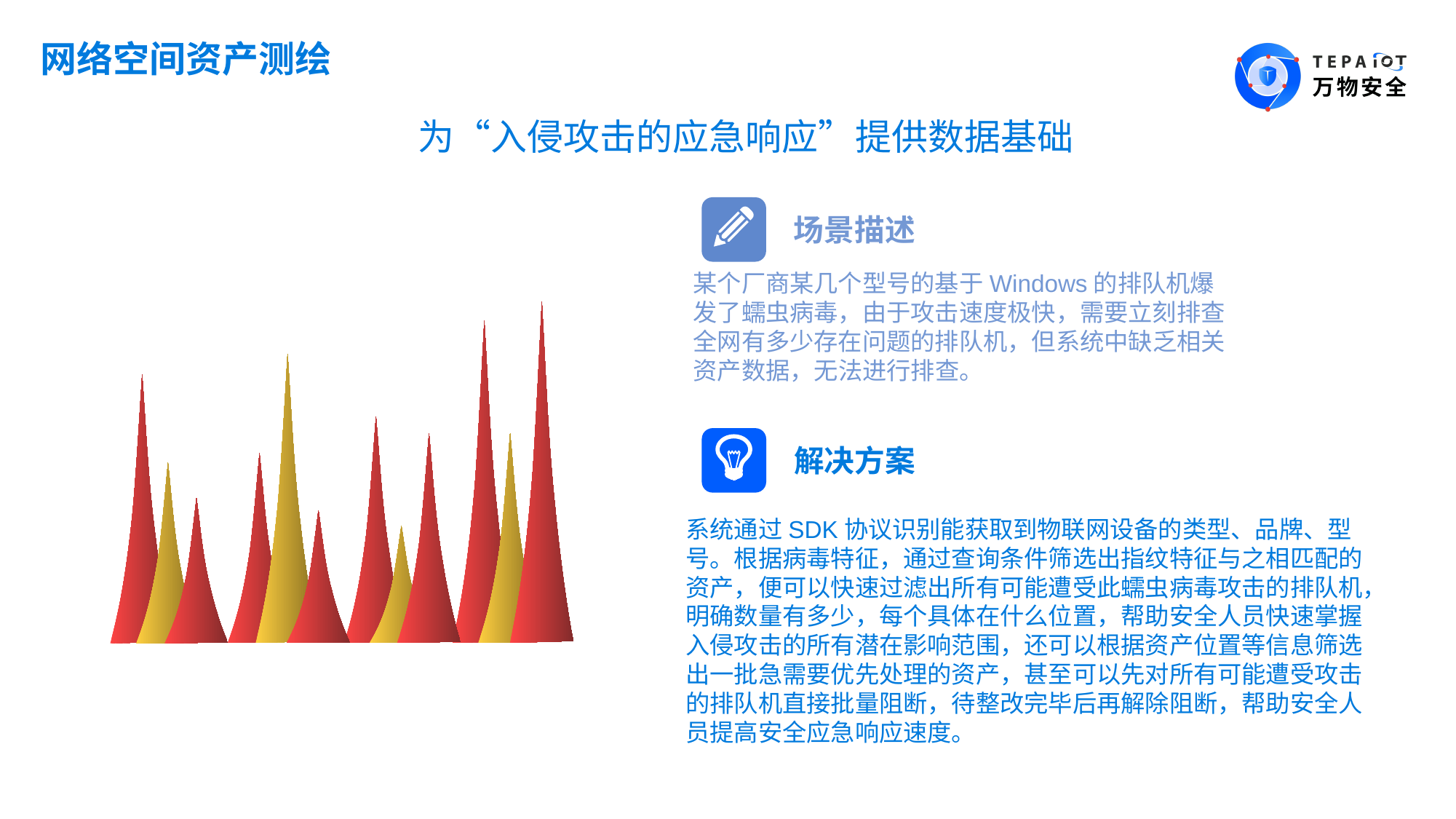

网络空间资产测绘
为“入侵攻击的应急响应”提供数据基础

场景描述

某个厂商某几个型号的基于Windows的排队机爆发了蠕虫病毒，由于攻击速度极快，需要立刻排查全网有多少存在问题的排队机，但系统中缺乏相关资产数据，无法进行排查。

解决方案
系统通过SDK协议识别能获取到物联网设备的类型、品牌、型号。根据病毒特征，通过查询条件筛选出指纹特征与之相匹配的资产，便可以快速过滤出所有可能遭受此蠕虫病毒攻击的排队机，明确数量有多少，每个具体在什么位置，帮助安全人员快速掌握入侵攻击的所有潜在影响范围，还可以根据资产位置等信息筛选出一批急需要优先处理的资产，甚至可以先对所有可能遭受攻击的排队机直接批量阻断，待整改完毕后再解除阻断，帮助安全人员提高安全应急响应速度。